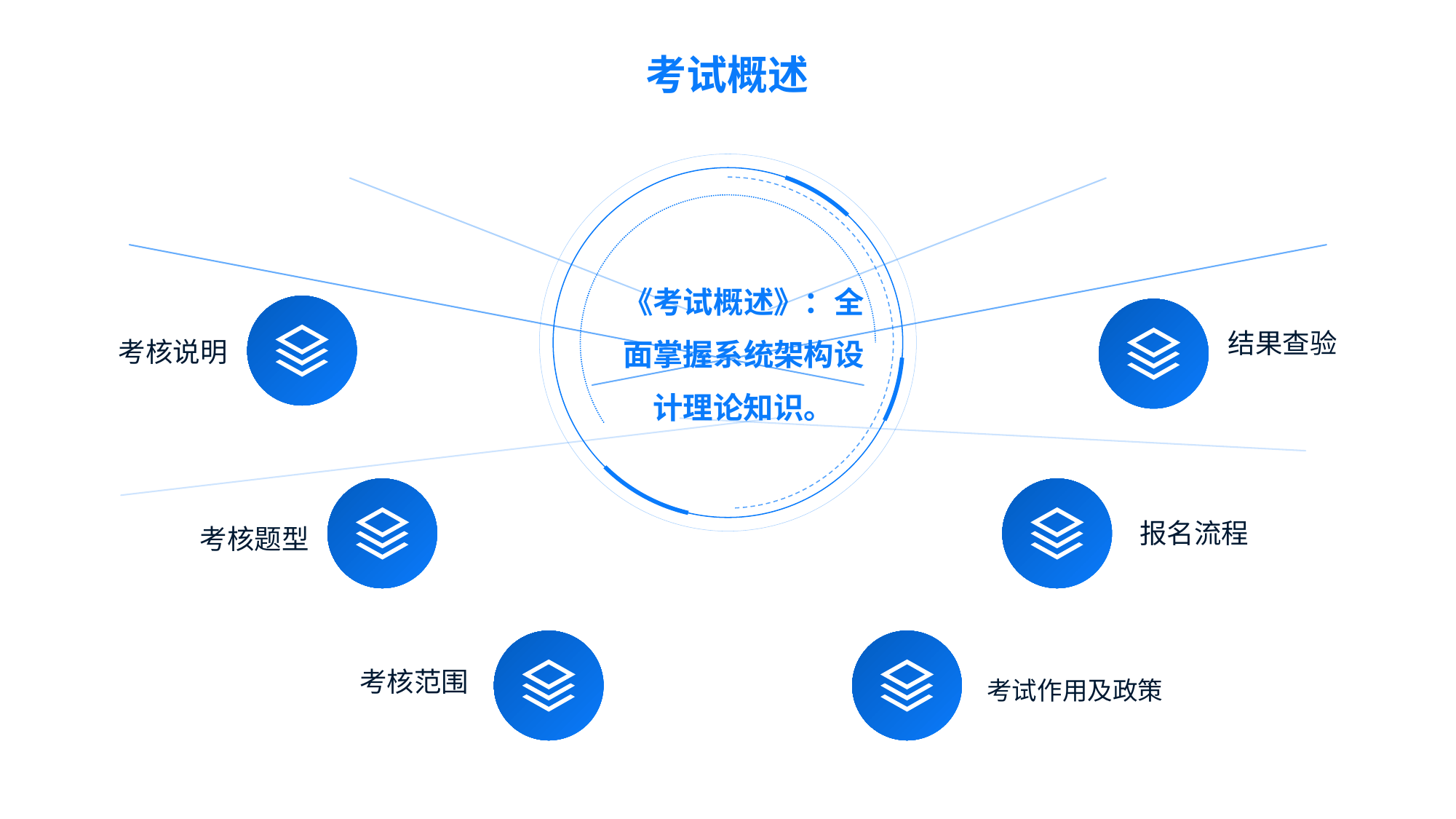

考试概述

《考试概述》：全面掌握系统架构设计理论知识。

结果查验
考核说明

报名流程

考核题型

考核范围

考试作用及政策